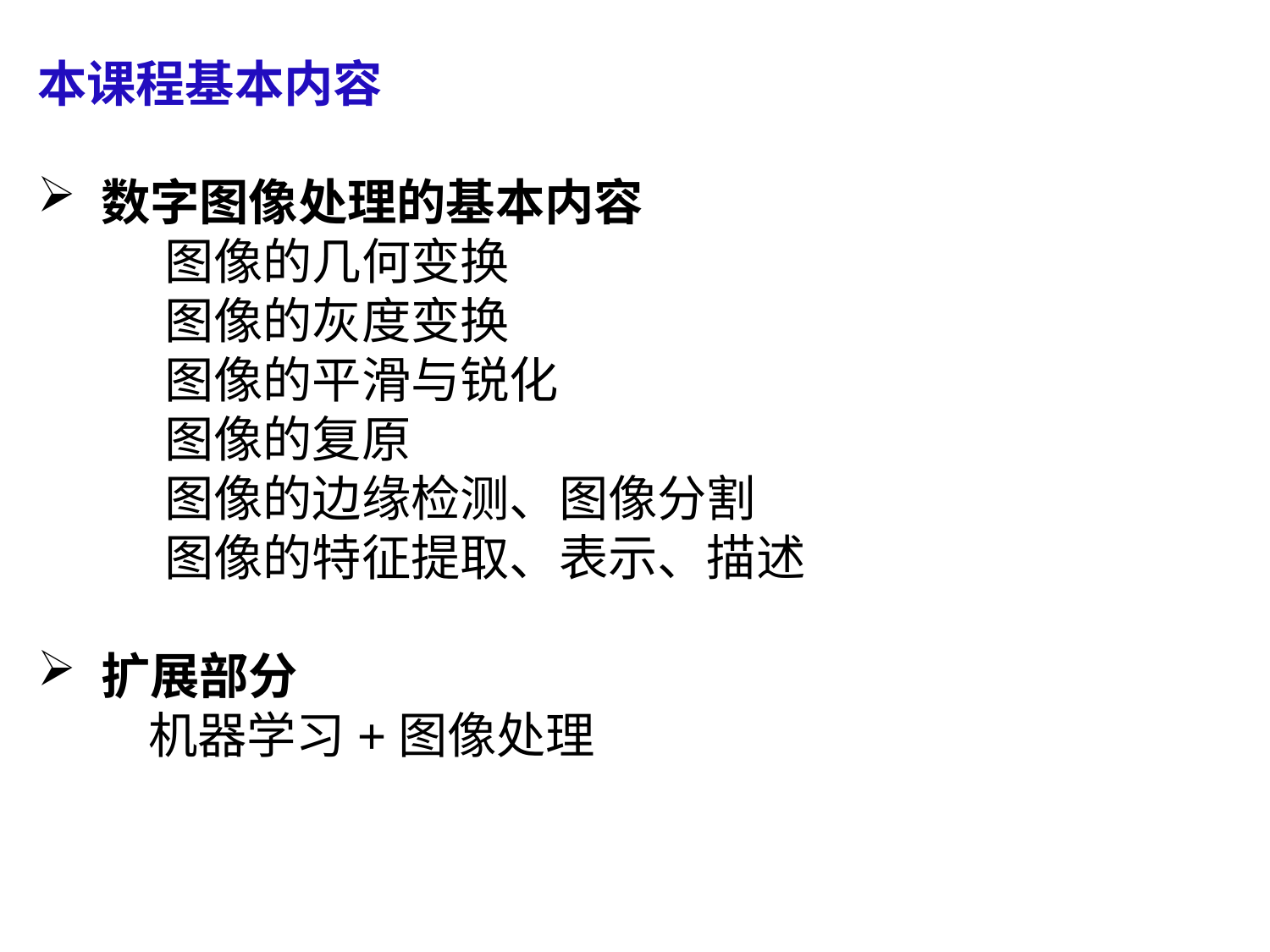

本课程基本内容

数字图像处理的基本内容
        	图像的几何变换
        	图像的灰度变换
        	图像的平滑与锐化
	图像的复原
	图像的边缘检测、图像分割
	图像的特征提取、表示、描述

扩展部分
         机器学习+图像处理